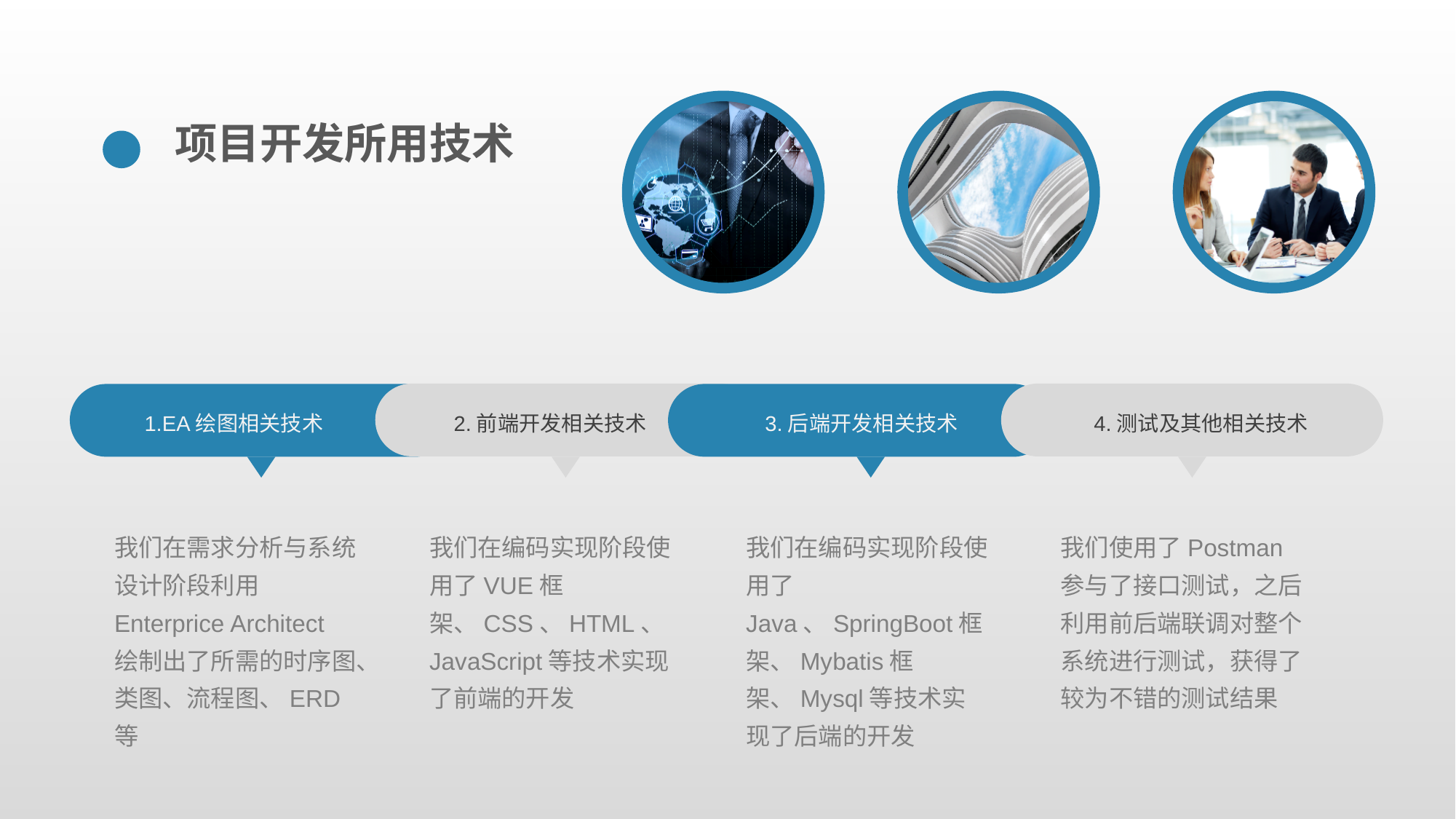

项目开发所用技术

1.EA绘图相关技术
2.前端开发相关技术
3.后端开发相关技术
4.测试及其他相关技术
我们在需求分析与系统设计阶段利用Enterprice Architect 绘制出了所需的时序图、类图、流程图、ERD等
我们在编码实现阶段使用了VUE框架、CSS、HTML、JavaScript等技术实现了前端的开发
我们在编码实现阶段使用了Java、SpringBoot框架、Mybatis框架、Mysql等技术实现了后端的开发
我们使用了Postman参与了接口测试，之后利用前后端联调对整个系统进行测试，获得了较为不错的测试结果